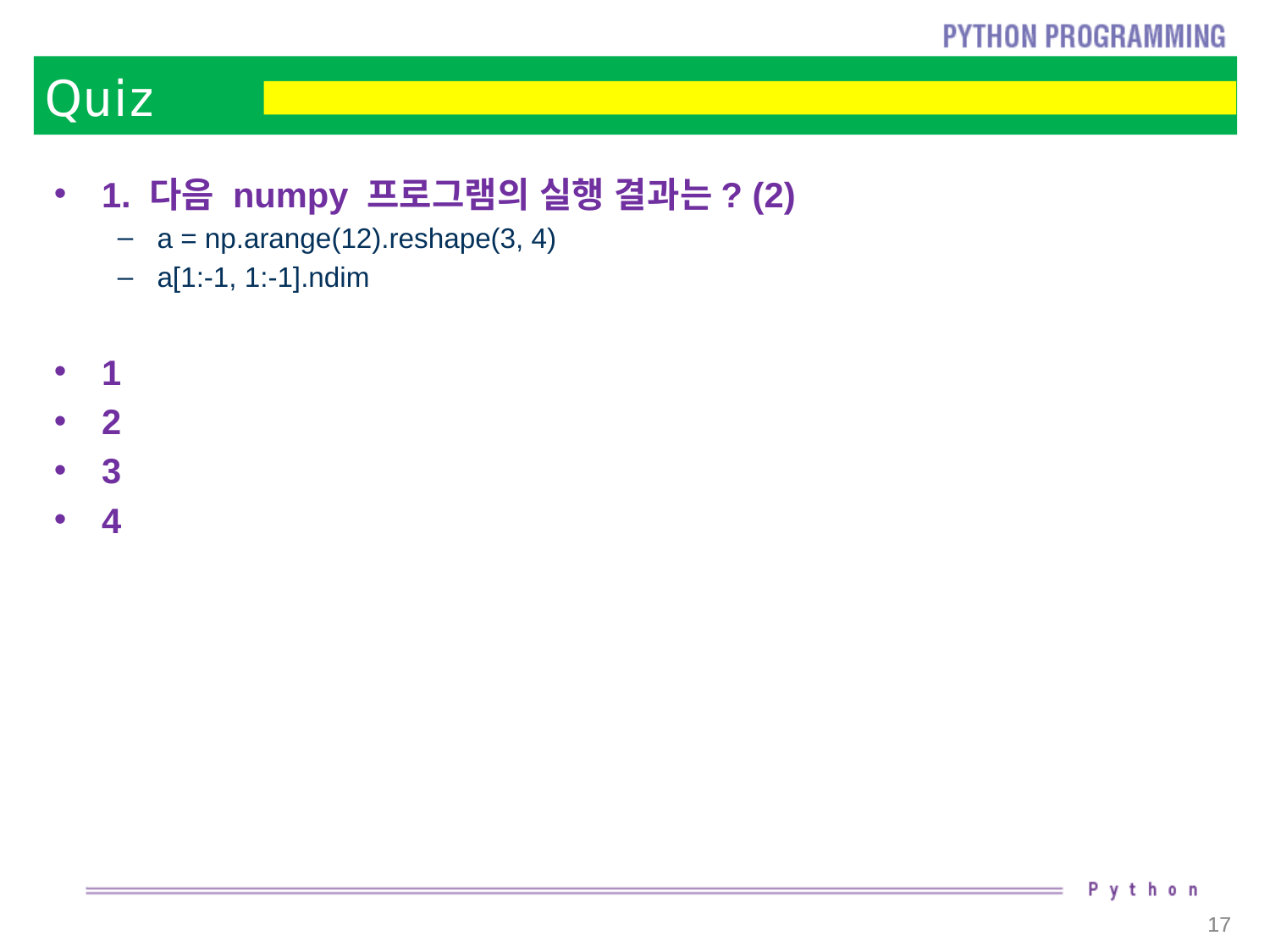

# Quiz

1. 다음 numpy 프로그램의 실행 결과는? (2)
a = np.arange(12).reshape(3, 4)
a[1:-1, 1:-1].ndim

1
2
3
4
17